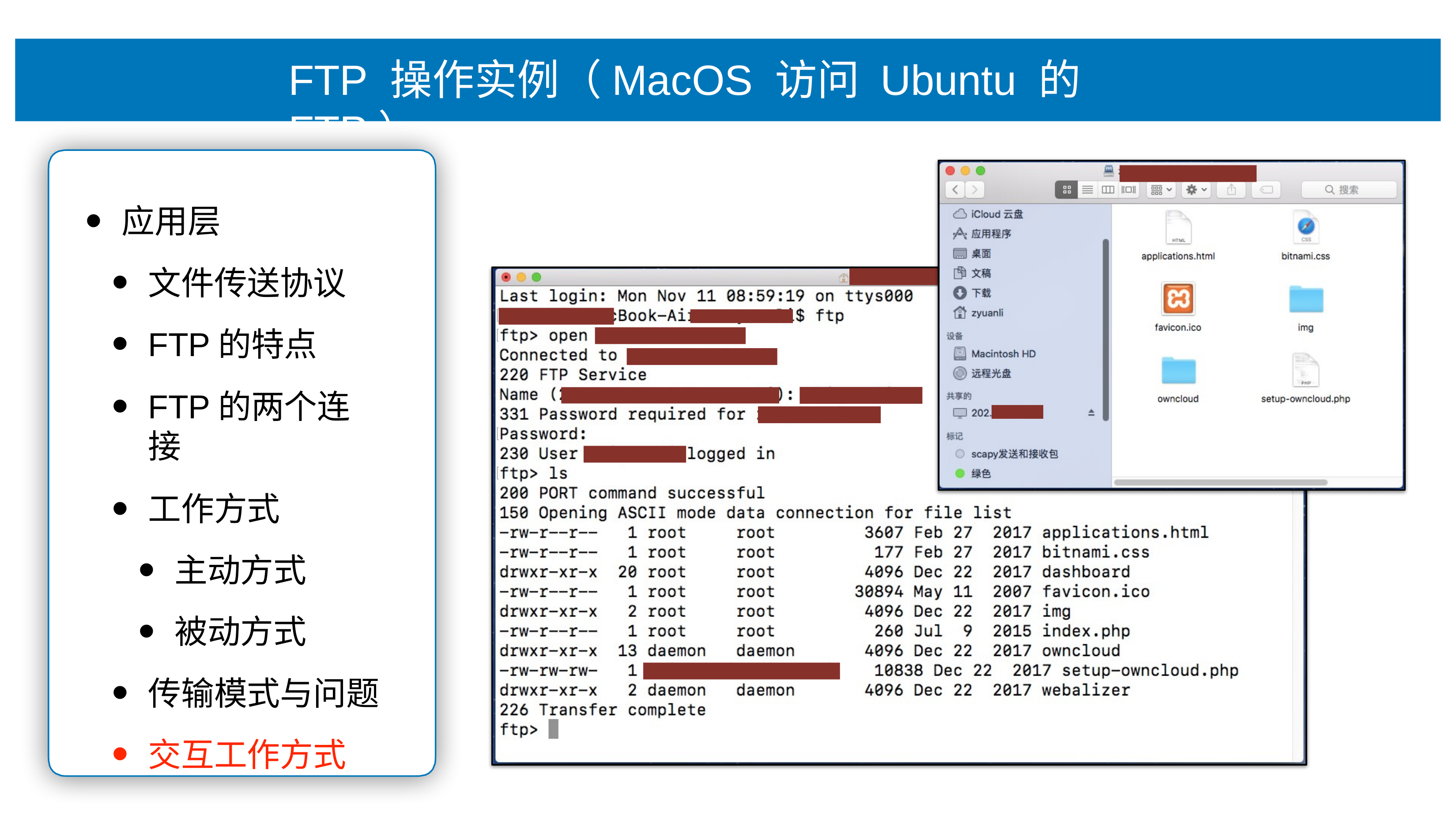

# FTP 操作实例（MacOS 访问 Ubuntu 的 FTP）

应⽤层
⽂件传送协议
FTP的特点
FTP的两个连接
⼯作⽅式
主动⽅式
被动⽅式
传输模式与问题
交互⼯作⽅式